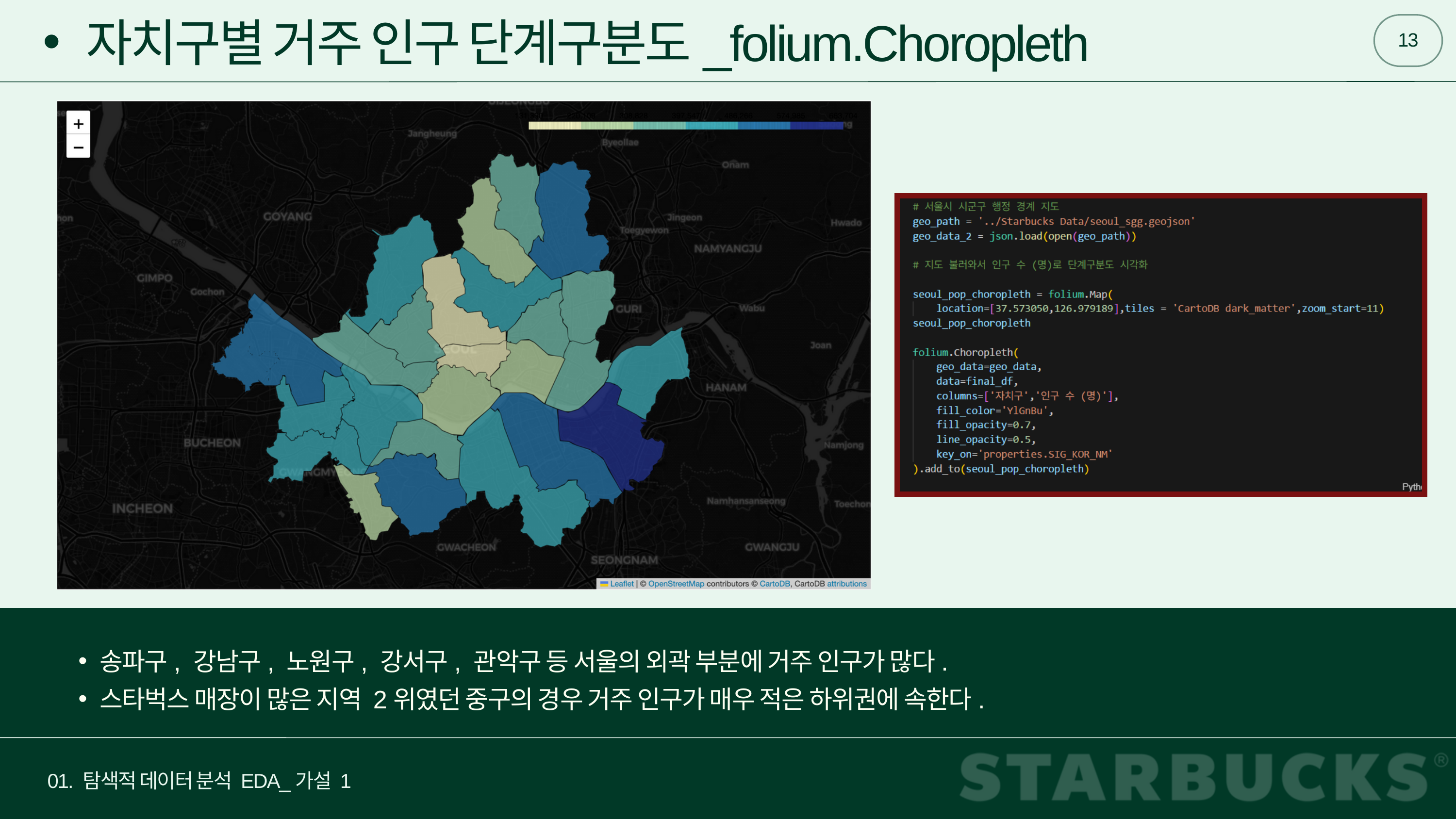

13
자치구별 거주 인구 단계구분도_folium.Choropleth

송파구, 강남구, 노원구, 강서구, 관악구 등 서울의 외곽 부분에 거주 인구가 많다.
스타벅스 매장이 많은 지역 2위였던 중구의 경우 거주 인구가 매우 적은 하위권에 속한다.

01. 탐색적 데이터 분석 EDA_가설 1